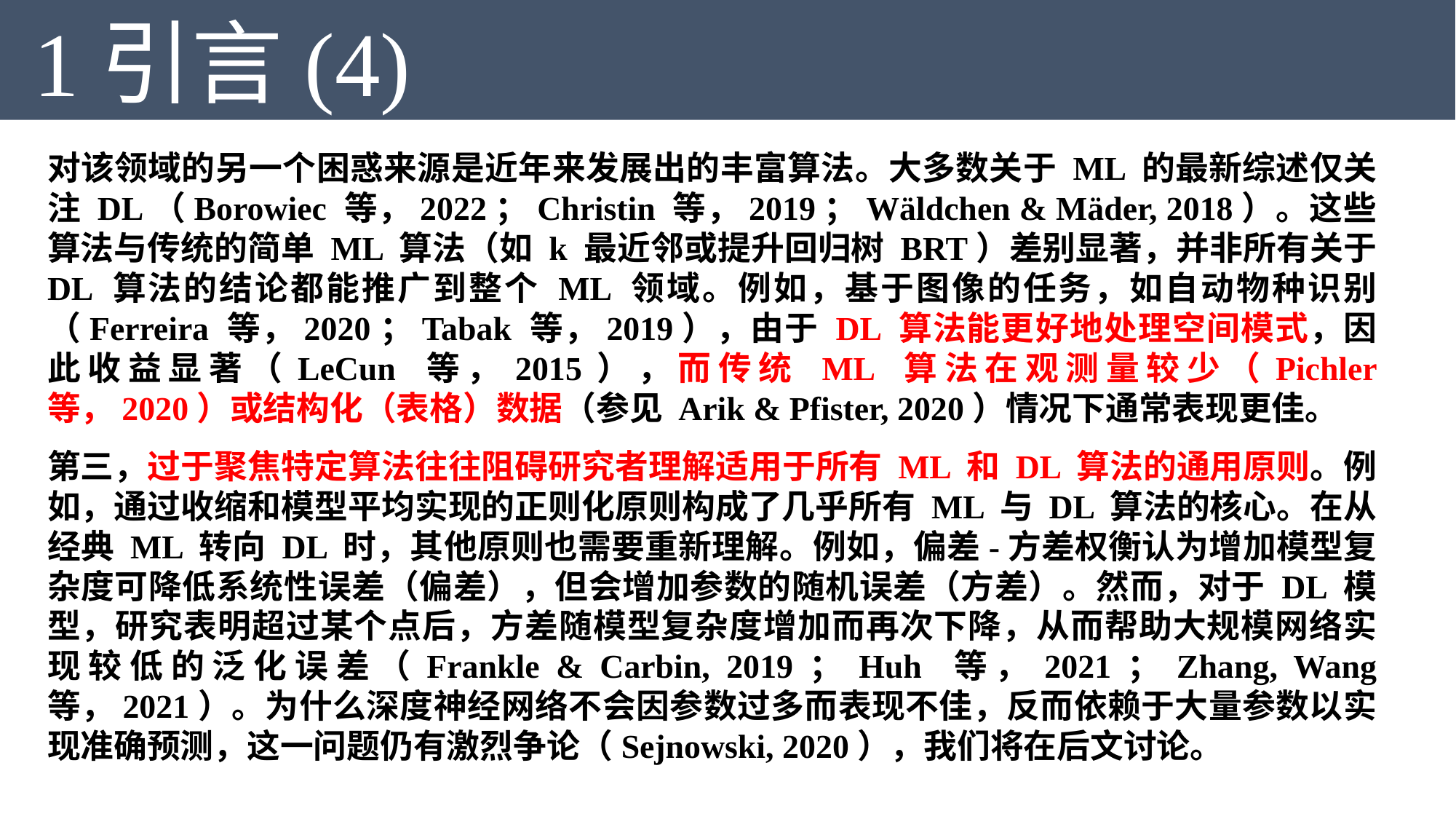

1引言(4)
对该领域的另一个困惑来源是近年来发展出的丰富算法。大多数关于 ML 的最新综述仅关注 DL（Borowiec 等，2022；Christin 等，2019；Wäldchen & Mäder, 2018）。这些算法与传统的简单 ML 算法（如 k 最近邻或提升回归树 BRT）差别显著，并非所有关于 DL 算法的结论都能推广到整个 ML 领域。例如，基于图像的任务，如自动物种识别（Ferreira 等，2020；Tabak 等，2019），由于 DL 算法能更好地处理空间模式，因此收益显著（LeCun 等，2015），而传统 ML 算法在观测量较少（Pichler 等，2020）或结构化（表格）数据（参见 Arik & Pfister, 2020）情况下通常表现更佳。
第三，过于聚焦特定算法往往阻碍研究者理解适用于所有 ML 和 DL 算法的通用原则。例如，通过收缩和模型平均实现的正则化原则构成了几乎所有 ML 与 DL 算法的核心。在从经典 ML 转向 DL 时，其他原则也需要重新理解。例如，偏差-方差权衡认为增加模型复杂度可降低系统性误差（偏差），但会增加参数的随机误差（方差）。然而，对于 DL 模型，研究表明超过某个点后，方差随模型复杂度增加而再次下降，从而帮助大规模网络实现较低的泛化误差（Frankle & Carbin, 2019；Huh 等，2021；Zhang, Wang 等，2021）。为什么深度神经网络不会因参数过多而表现不佳，反而依赖于大量参数以实现准确预测，这一问题仍有激烈争论（Sejnowski, 2020），我们将在后文讨论。